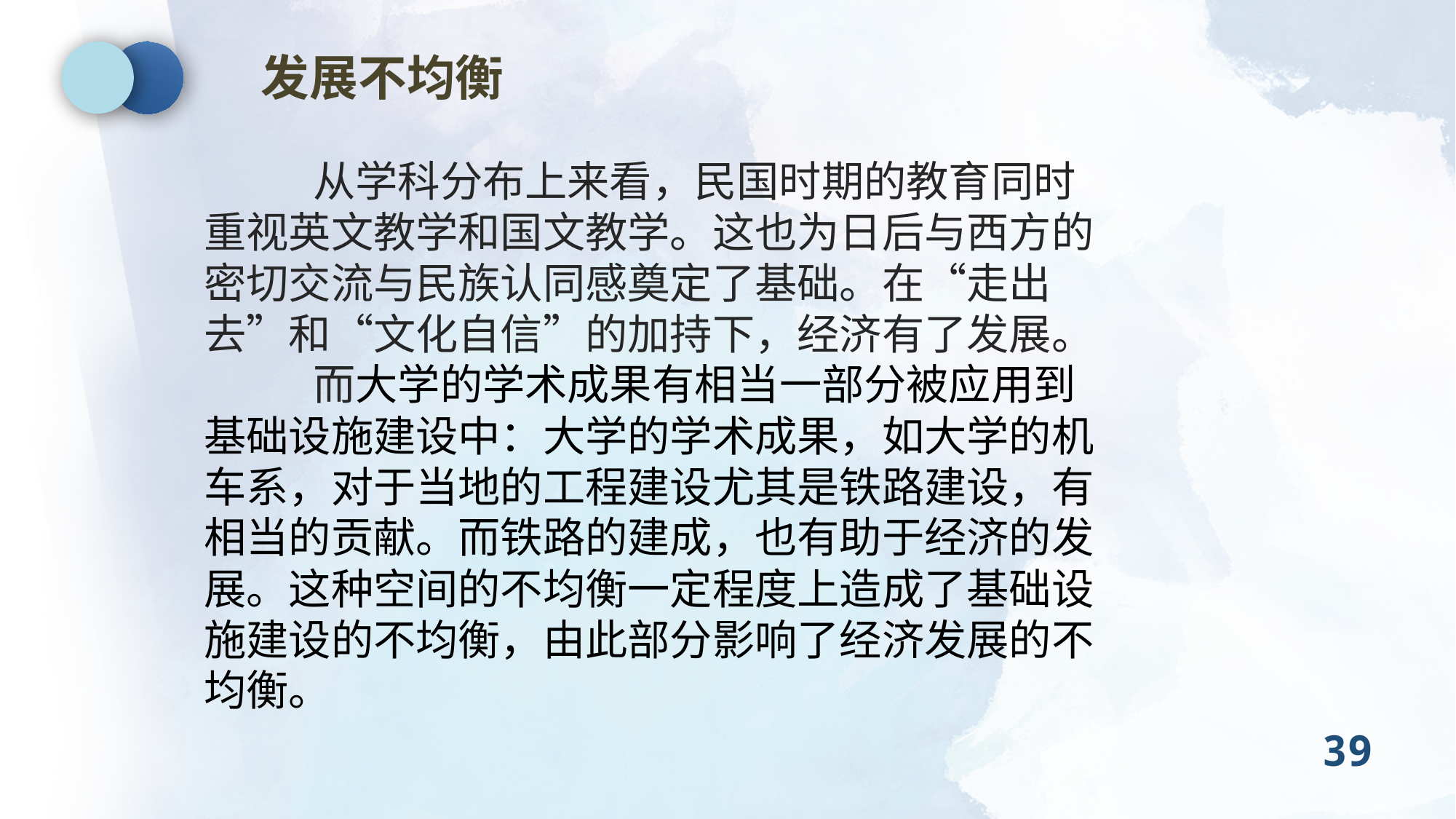

发展不均衡

	从学科分布上来看，民国时期的教育同时重视英文教学和国文教学。这也为日后与西方的密切交流与民族认同感奠定了基础。在“走出去”和“文化自信”的加持下，经济有了发展。
	而大学的学术成果有相当一部分被应用到基础设施建设中：大学的学术成果，如大学的机车系，对于当地的工程建设尤其是铁路建设，有相当的贡献。而铁路的建成，也有助于经济的发展。这种空间的不均衡一定程度上造成了基础设施建设的不均衡，由此部分影响了经济发展的不均衡。

39